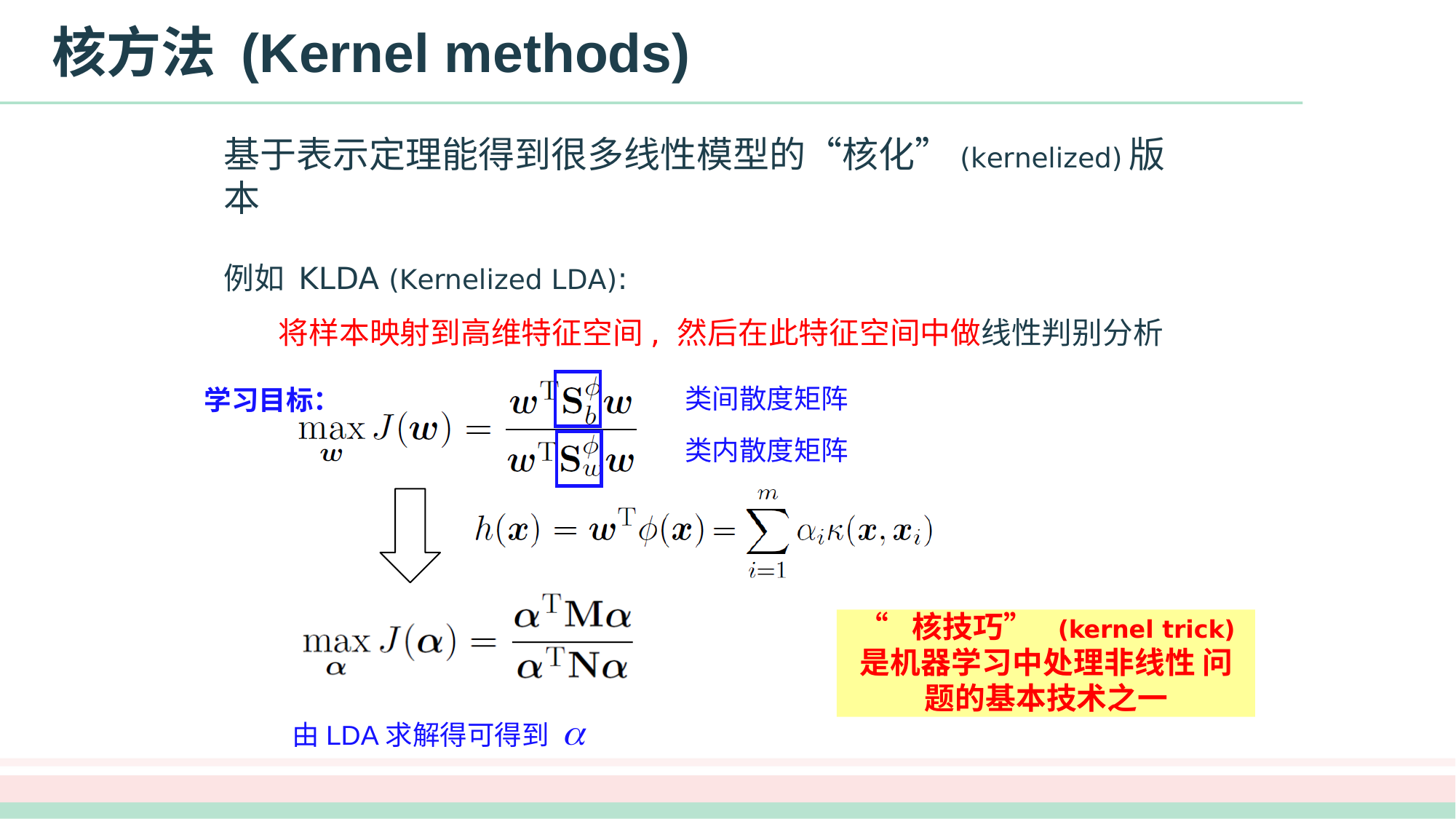

# 核方法 (Kernel methods)
基于表示定理能得到很多线性模型的“核化”(kernelized)版本

例如 KLDA (Kernelized LDA):
将样本映射到高维特征空间, 然后在此特征空间中做线性判别分析

类间散度矩阵
学习目标：
类内散度矩阵

“核技巧”(kernel trick) 是机器学习中处理非线性 问题的基本技术之一
由LDA求解得可得到 α